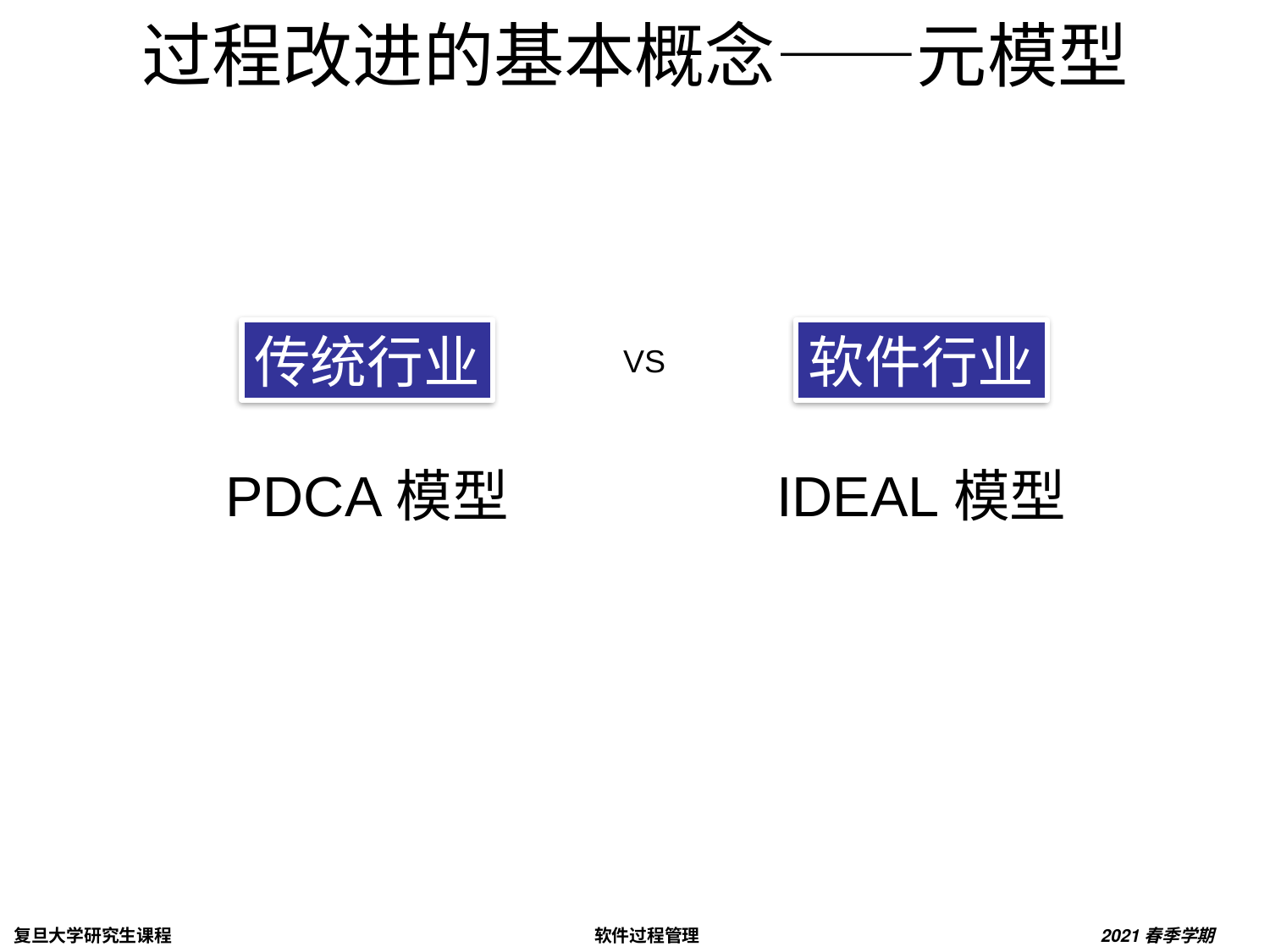

# 过程改进的基本概念——元模型
传统行业
软件行业
VS
PDCA模型
IDEAL模型